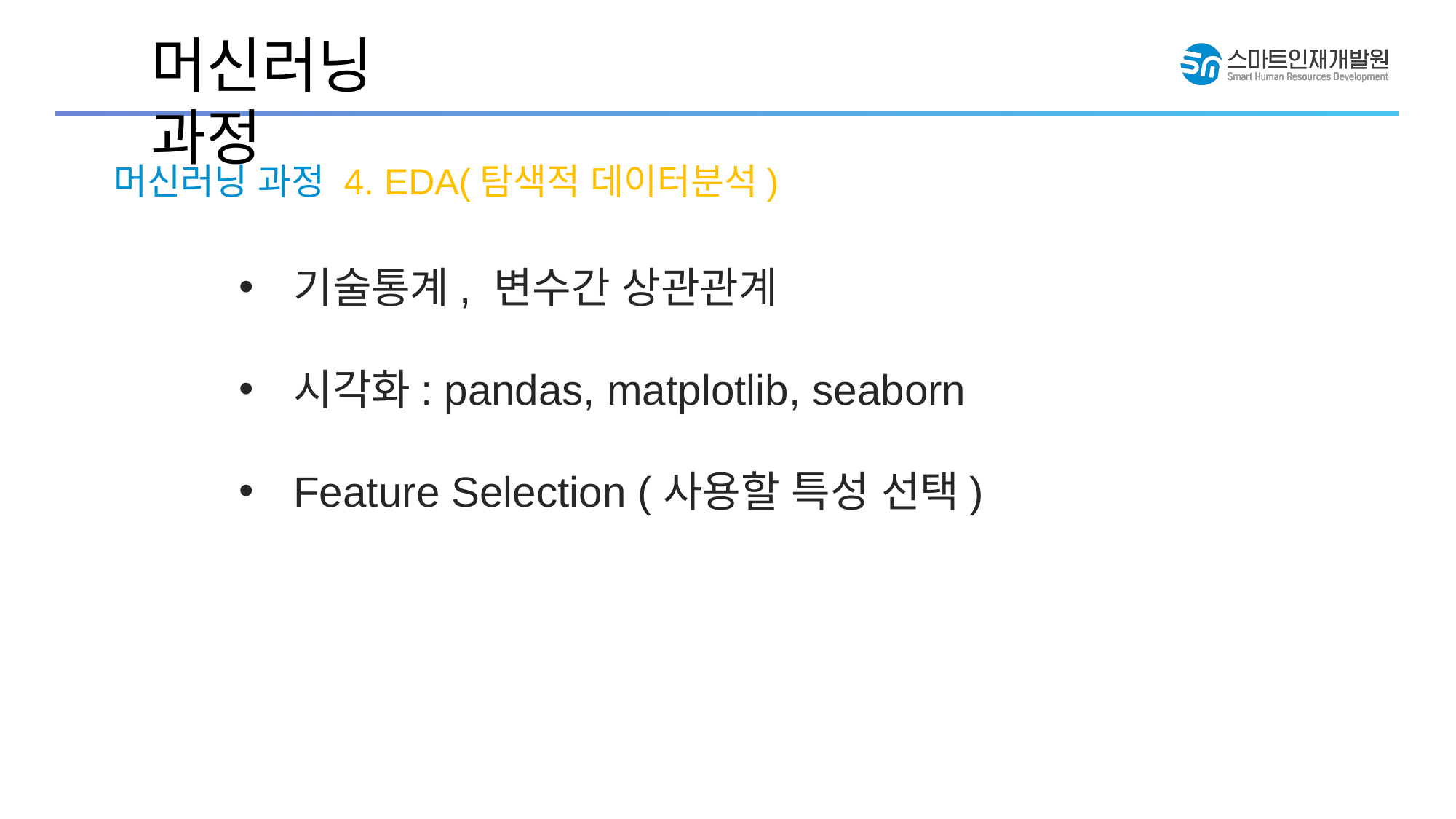

머신러닝 과정
머신러닝 과정 4. EDA(탐색적 데이터분석)
기술통계, 변수간 상관관계

시각화: pandas, matplotlib, seaborn

Feature Selection (사용할 특성 선택)